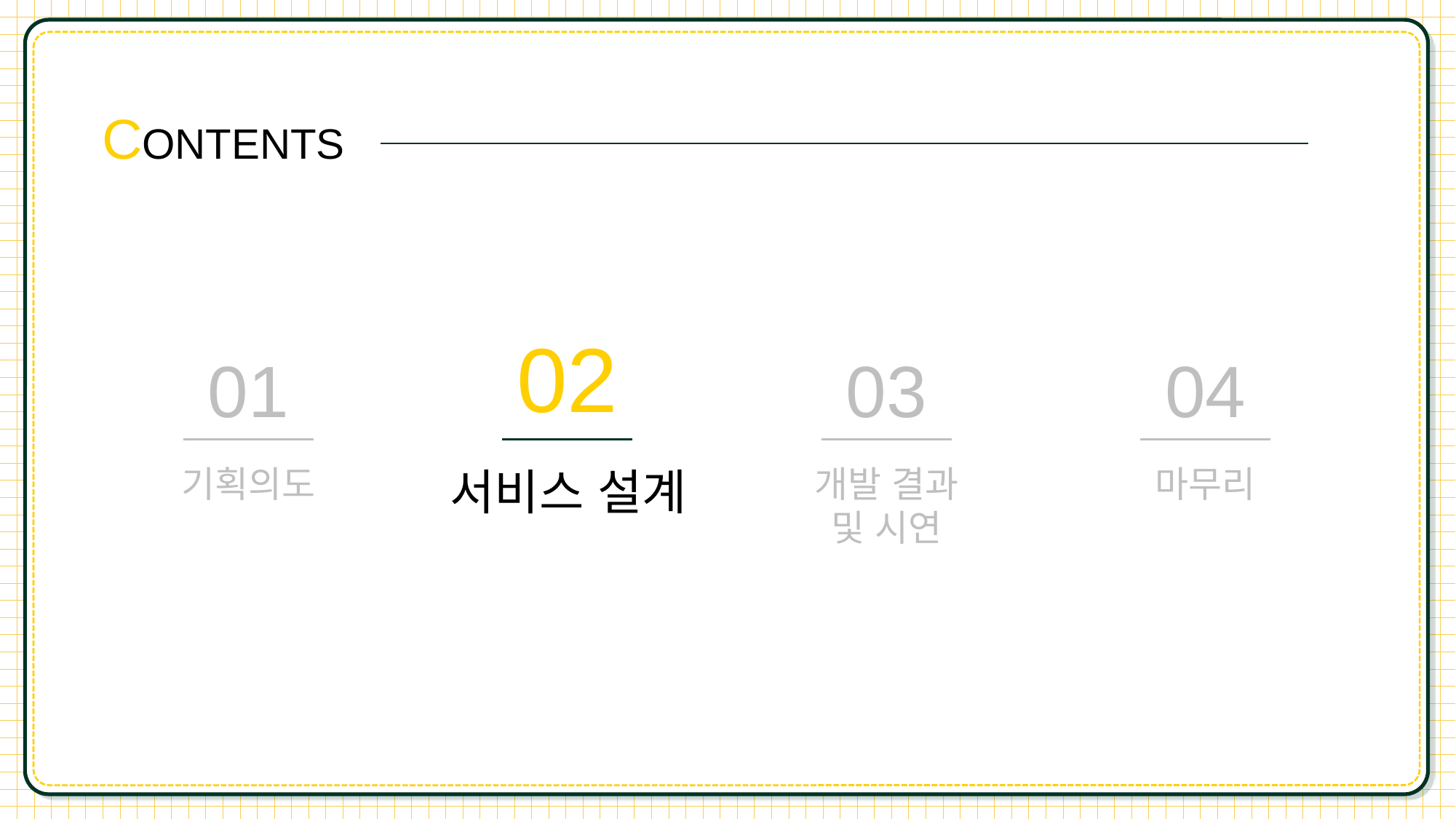

CONTENTS
02
서비스 설계
01
기획의도
03
04
개발 결과
및 시연
마무리